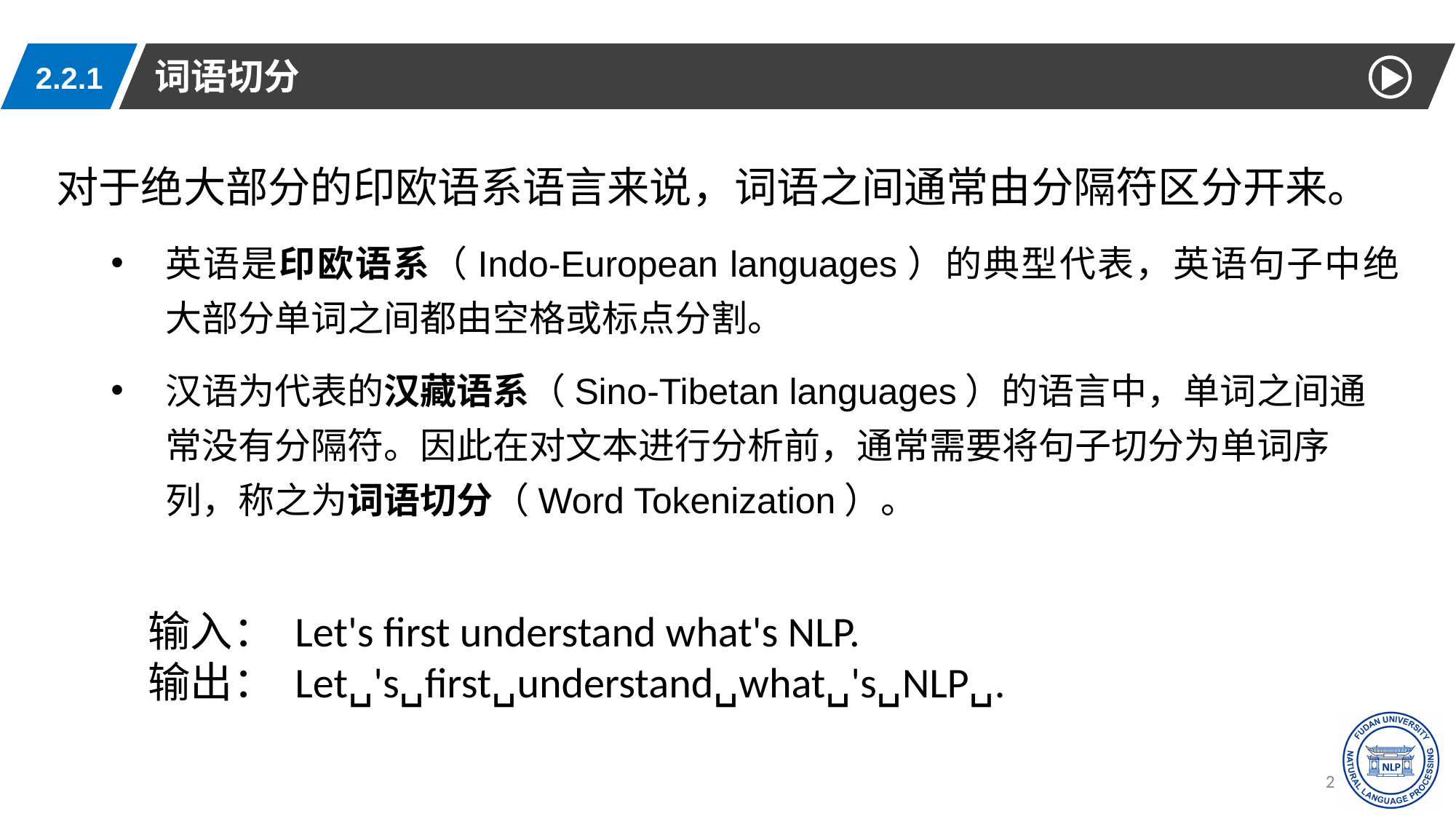

词语切分
2.2.1

对于绝大部分的印欧语系语言来说，词语之间通常由分隔符区分开来。
英语是印欧语系（Indo-European languages）的典型代表，英语句子中绝大部分单词之间都由空格或标点分割。
汉语为代表的汉藏语系（Sino-Tibetan languages）的语言中，单词之间通常没有分隔符。因此在对文本进行分析前，通常需要将句子切分为单词序列，称之为词语切分（Word Tokenization）。
输入： Let's first understand what's NLP.
输出： Let␣'s␣first␣understand␣what␣'s␣NLP␣.
23